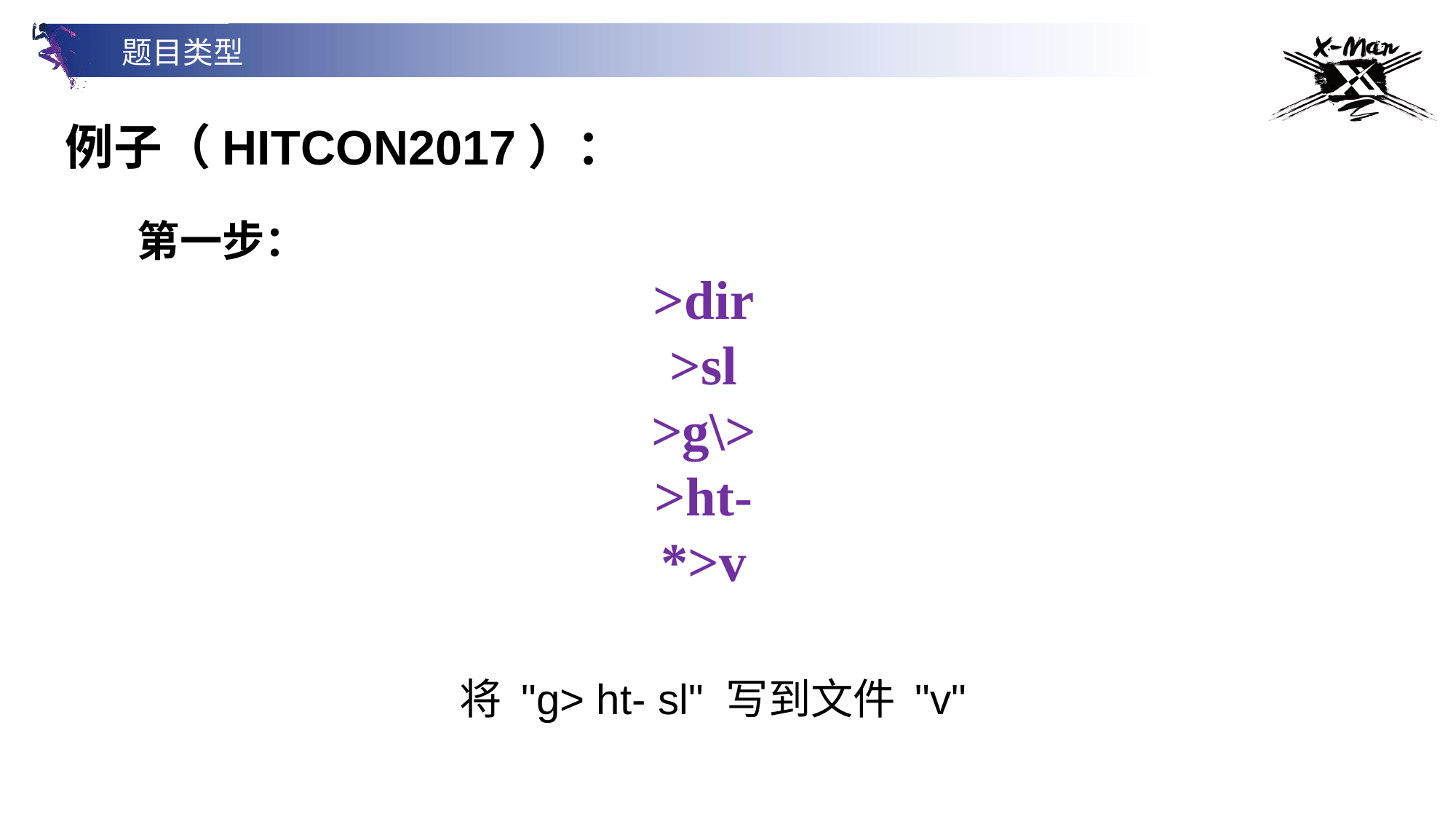

题目类型
例子（HITCON2017）：
第一步：
>dir
>sl
>g\>
>ht-
*>v
将 "g> ht- sl" 写到文件 "v"